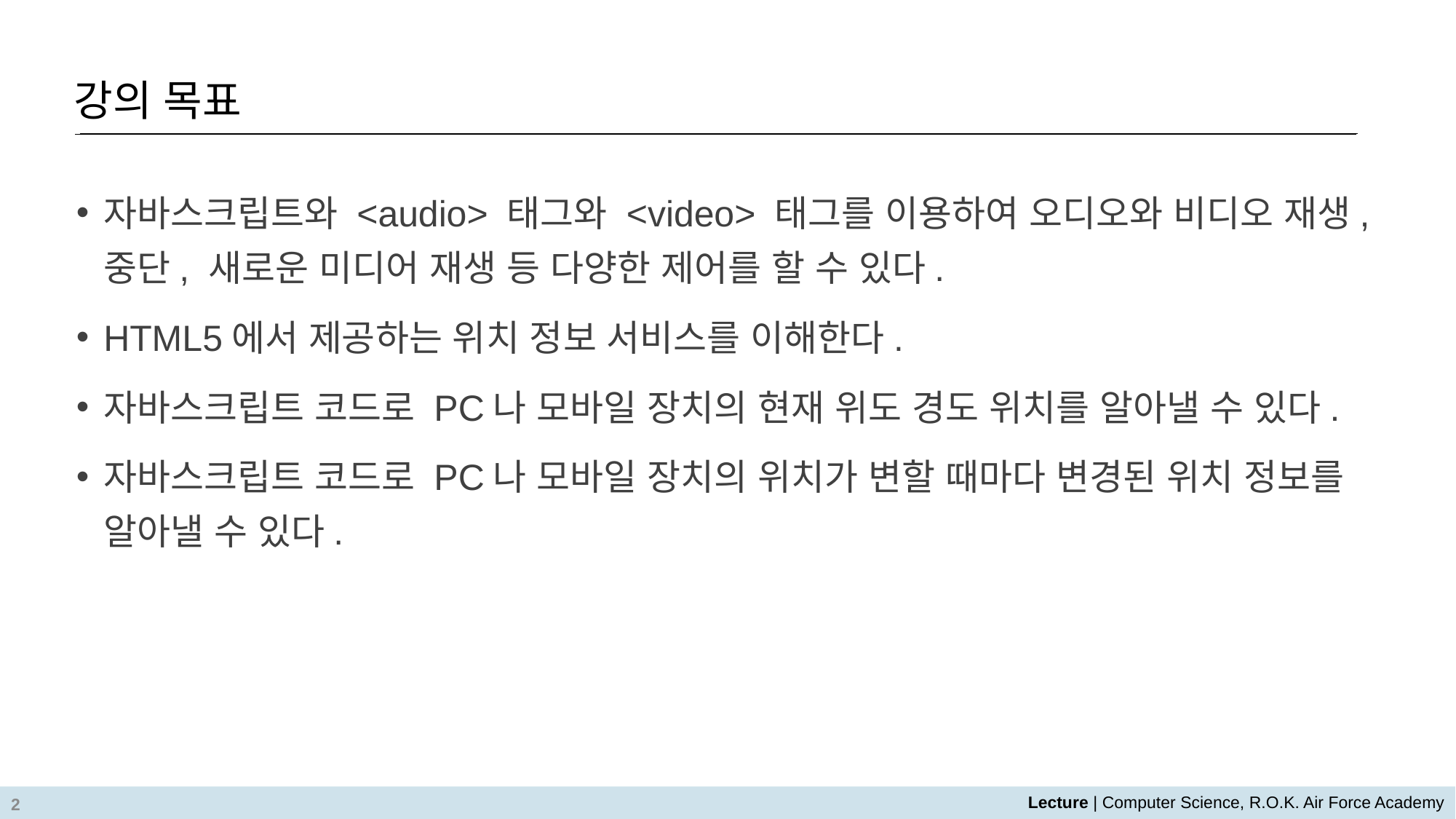

강의 목표
자바스크립트와 <audio> 태그와 <video> 태그를 이용하여 오디오와 비디오 재생, 중단, 새로운 미디어 재생 등 다양한 제어를 할 수 있다.
HTML5에서 제공하는 위치 정보 서비스를 이해한다.
자바스크립트 코드로 PC나 모바일 장치의 현재 위도 경도 위치를 알아낼 수 있다.
자바스크립트 코드로 PC나 모바일 장치의 위치가 변할 때마다 변경된 위치 정보를 알아낼 수 있다.
2